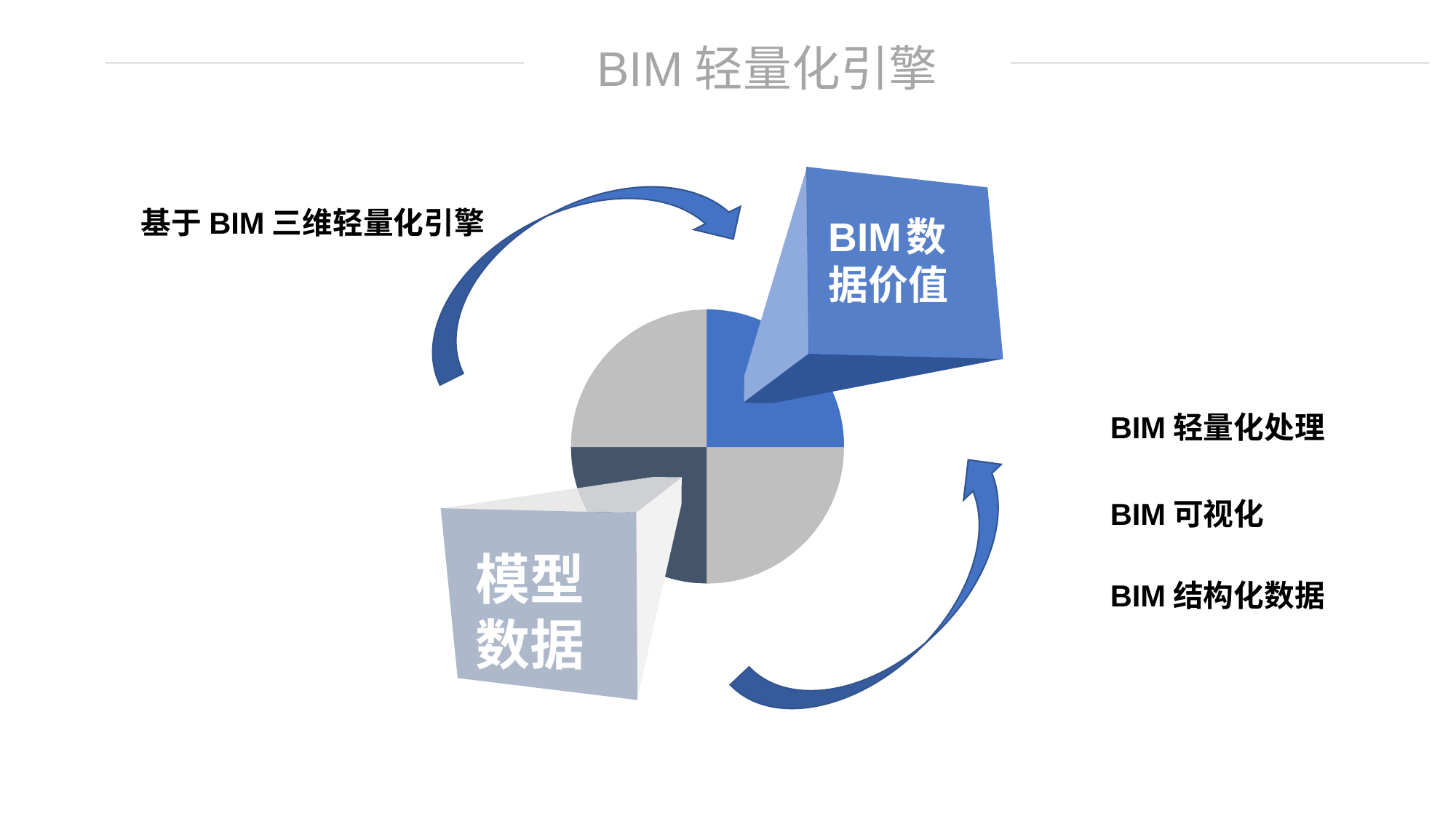

BIM轻量化引擎

BIM数据价值

2

模型数据
4
基于BIM三维轻量化引擎

BIM轻量化处理
BIM可视化

BIM结构化数据